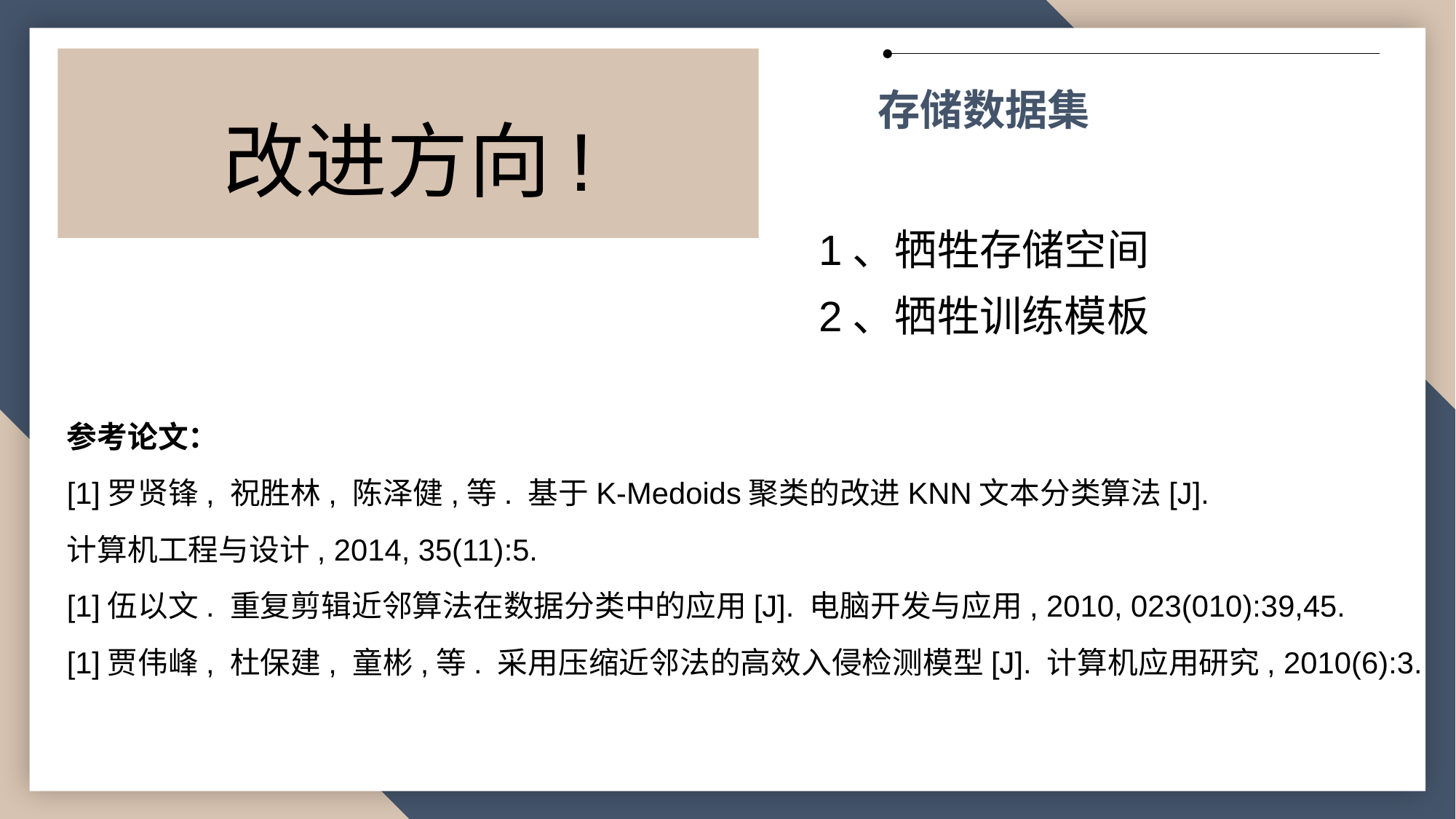

改进方向!
存储数据集
1、牺牲存储空间
2、牺牲训练模板
参考论文：
[1]罗贤锋, 祝胜林, 陈泽健,等. 基于K-Medoids聚类的改进KNN文本分类算法[J].
计算机工程与设计, 2014, 35(11):5.
[1]伍以文. 重复剪辑近邻算法在数据分类中的应用[J]. 电脑开发与应用, 2010, 023(010):39,45.
[1]贾伟峰, 杜保建, 童彬,等. 采用压缩近邻法的高效入侵检测模型[J]. 计算机应用研究, 2010(6):3.